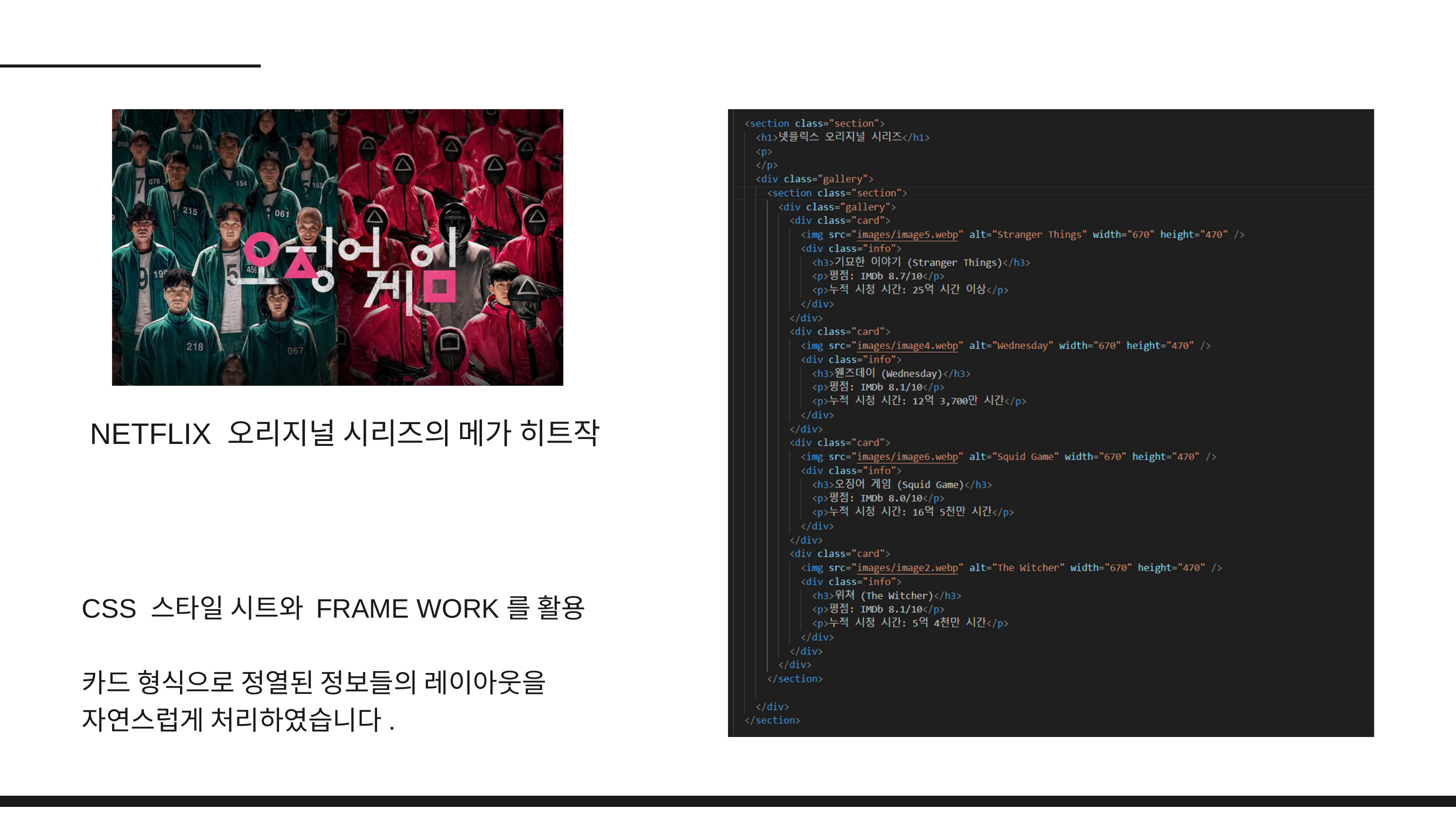

NETFLIX 오리지널 시리즈의 메가 히트작
CSS 스타일 시트와 FRAME WORK를 활용

카드 형식으로 정열된 정보들의 레이아웃을  자연스럽게 처리하였습니다.